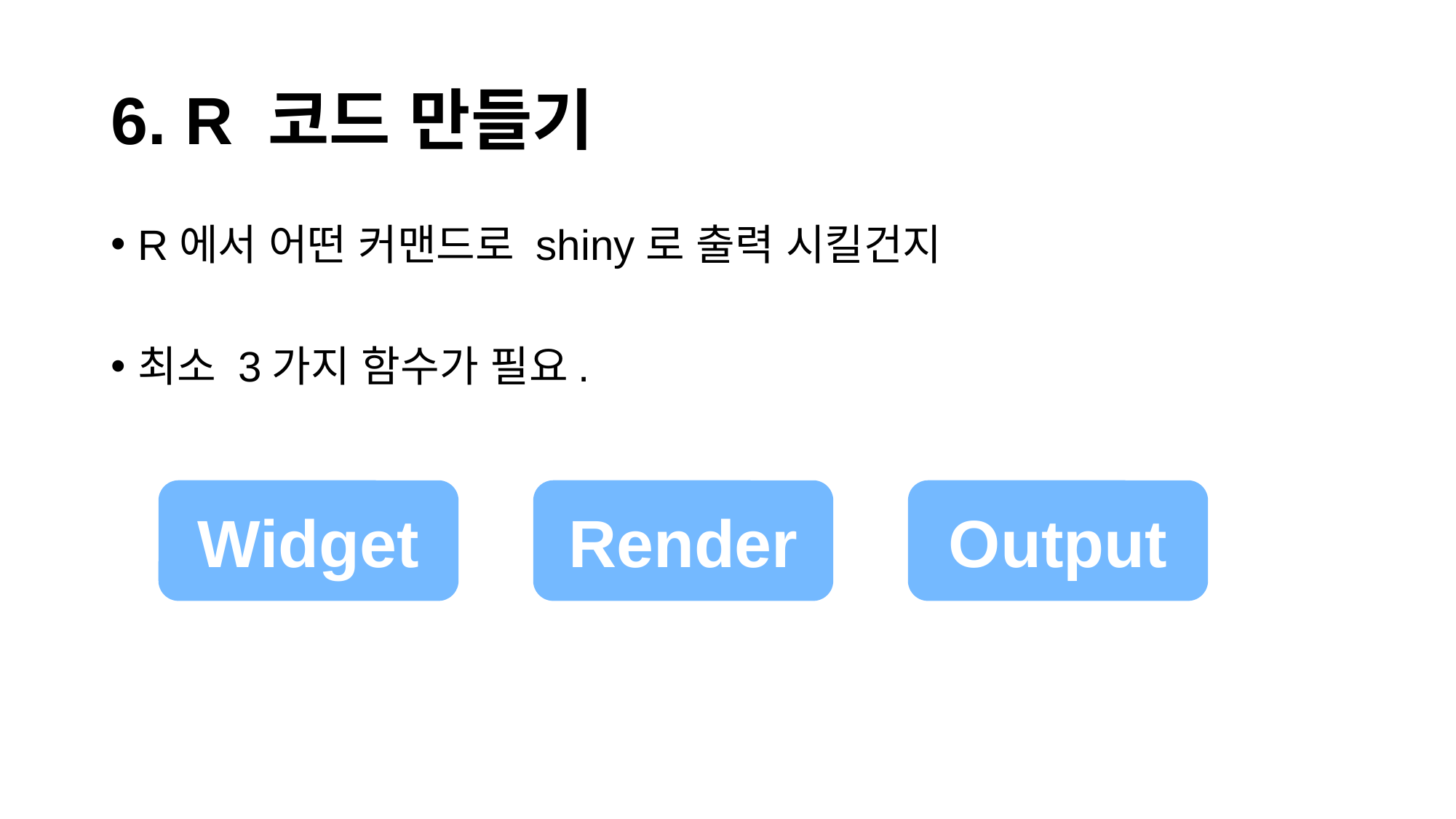

# 6. R 코드 만들기
R에서 어떤 커맨드로 shiny로 출력 시킬건지

최소 3가지 함수가 필요.
Widget
Render
Output